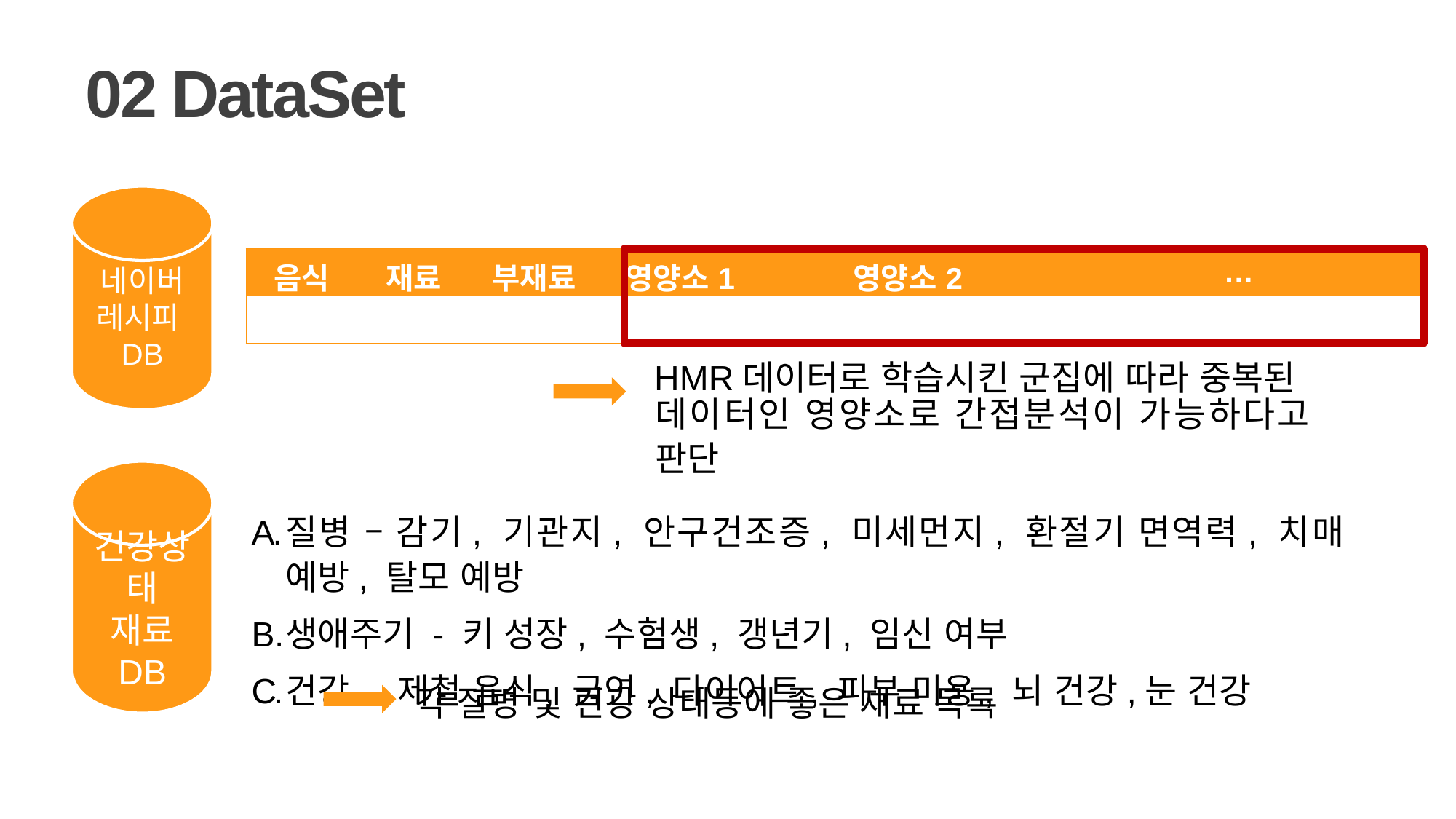

02 DataSet
네이버
레시피
DB
| 음식 | 재료 | 부재료 | 영양소1 | 영양소2 | … |
| --- | --- | --- | --- | --- | --- |
|  |  |  |  |  |  |

HMR데이터로 학습시킨 군집에 따라 중복된

데이터인 영양소로 간접분석이 가능하다고 판단
건강상태
재료
DB
질병 – 감기, 기관지, 안구건조증, 미세먼지, 환절기 면역력, 치매 예방, 탈모 예방
생애주기 - 키 성장, 수험생, 갱년기, 임신 여부
건강 - 제철 음식, 금연, 다이어트, 피부 미용, 뇌 건강,눈 건강
각 질병 및 건강 상태등에 좋은 재료 목록